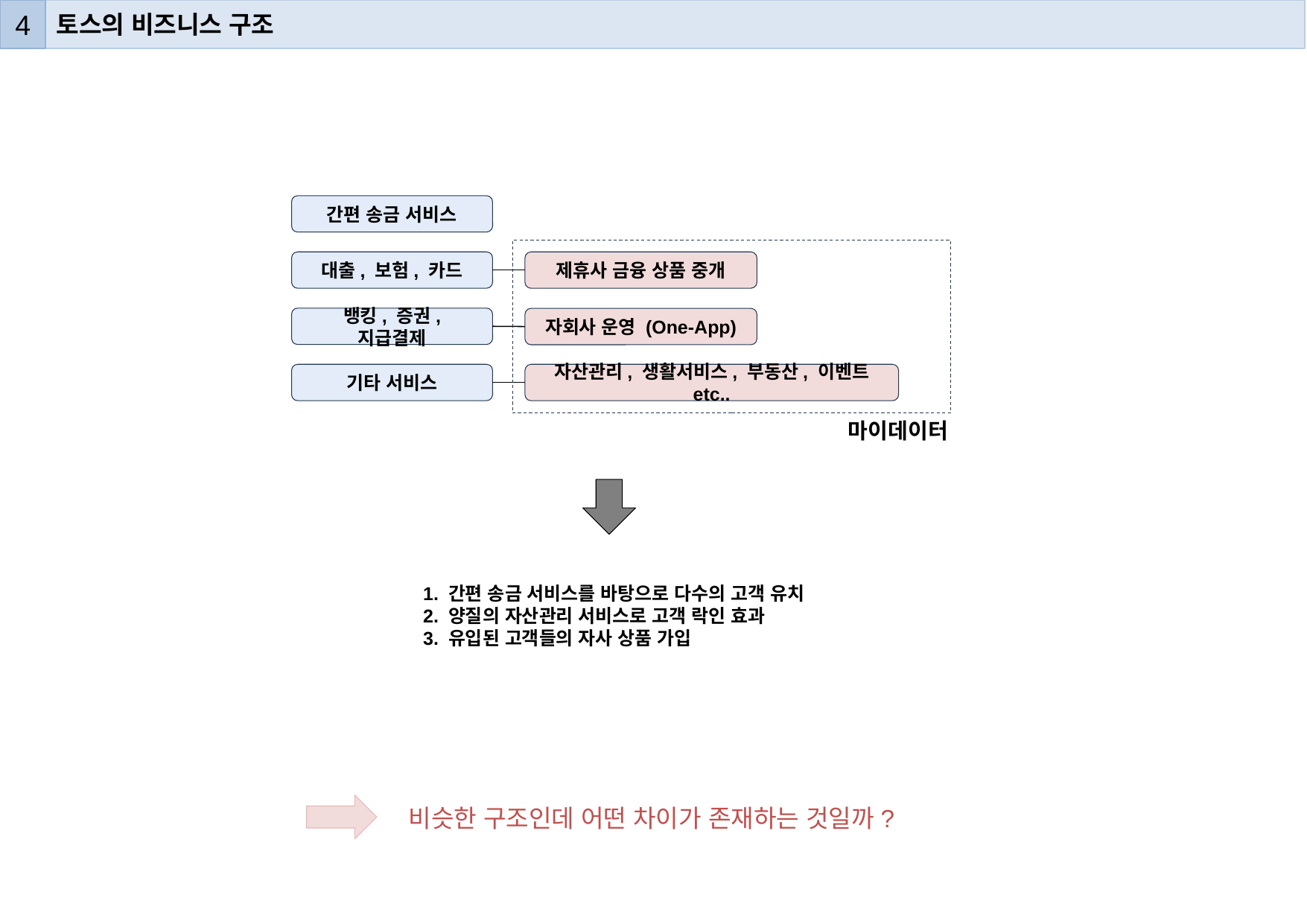

4
토스의 비즈니스 구조
간편 송금 서비스

대출, 보험, 카드
제휴사 금융 상품 중개
뱅킹, 증권, 지급결제
자회사 운영 (One-App)
기타 서비스
자산관리, 생활서비스, 부동산, 이벤트 etc..
마이데이터

1. 간편 송금 서비스를 바탕으로 다수의 고객 유치
2. 양질의 자산관리 서비스로 고객 락인 효과
3. 유입된 고객들의 자사 상품 가입

비슷한 구조인데 어떤 차이가 존재하는 것일까?